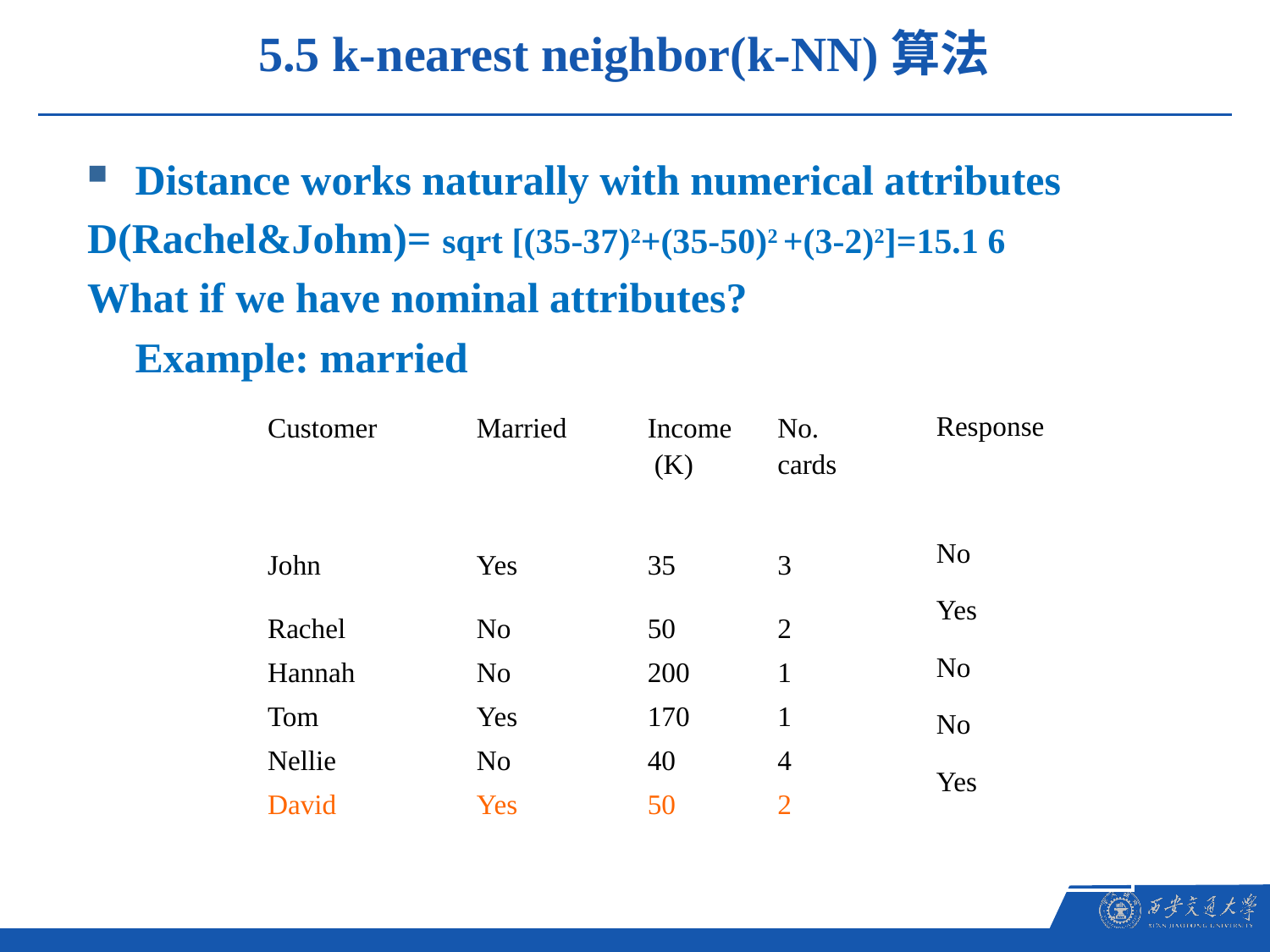

5.5 k-nearest neighbor(k-NN)算法
Distance works naturally with numerical attributes
D(Rachel&Johm)= sqrt [(35-37)2+(35-50)2 +(3-2)2]=15.1 6
What if we have nominal attributes?
	Example: married

| Response |
| --- |
| No |
| Yes |
| No |
| No |
| Yes |
|  |
| Customer | Married | Income (K) | No. cards |
| --- | --- | --- | --- |
| John | Yes | 35 | 3 |
| Rachel | No | 50 | 2 |
| Hannah | No | 200 | 1 |
| Tom | Yes | 170 | 1 |
| Nellie | No | 40 | 4 |
| David | Yes | 50 | 2 |